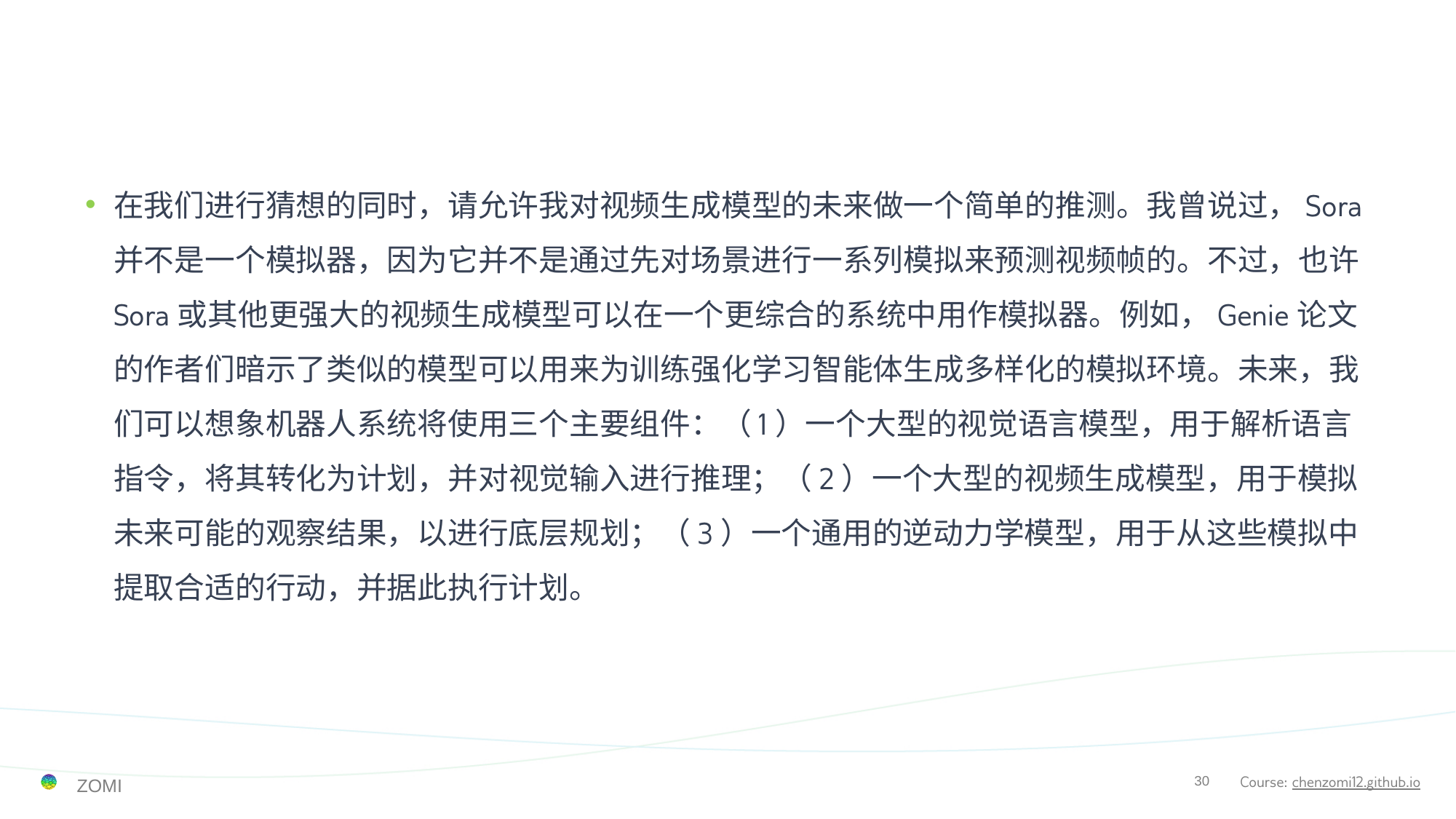

#
在我们进行猜想的同时，请允许我对视频生成模型的未来做一个简单的推测。我曾说过，Sora并不是一个模拟器，因为它并不是通过先对场景进行一系列模拟来预测视频帧的。不过，也许Sora或其他更强大的视频生成模型可以在一个更综合的系统中用作模拟器。例如，Genie论文的作者们暗示了类似的模型可以用来为训练强化学习智能体生成多样化的模拟环境。未来，我们可以想象机器人系统将使用三个主要组件：（1）一个大型的视觉语言模型，用于解析语言指令，将其转化为计划，并对视觉输入进行推理；（2）一个大型的视频生成模型，用于模拟未来可能的观察结果，以进行底层规划；（3）一个通用的逆动力学模型，用于从这些模拟中提取合适的行动，并据此执行计划。